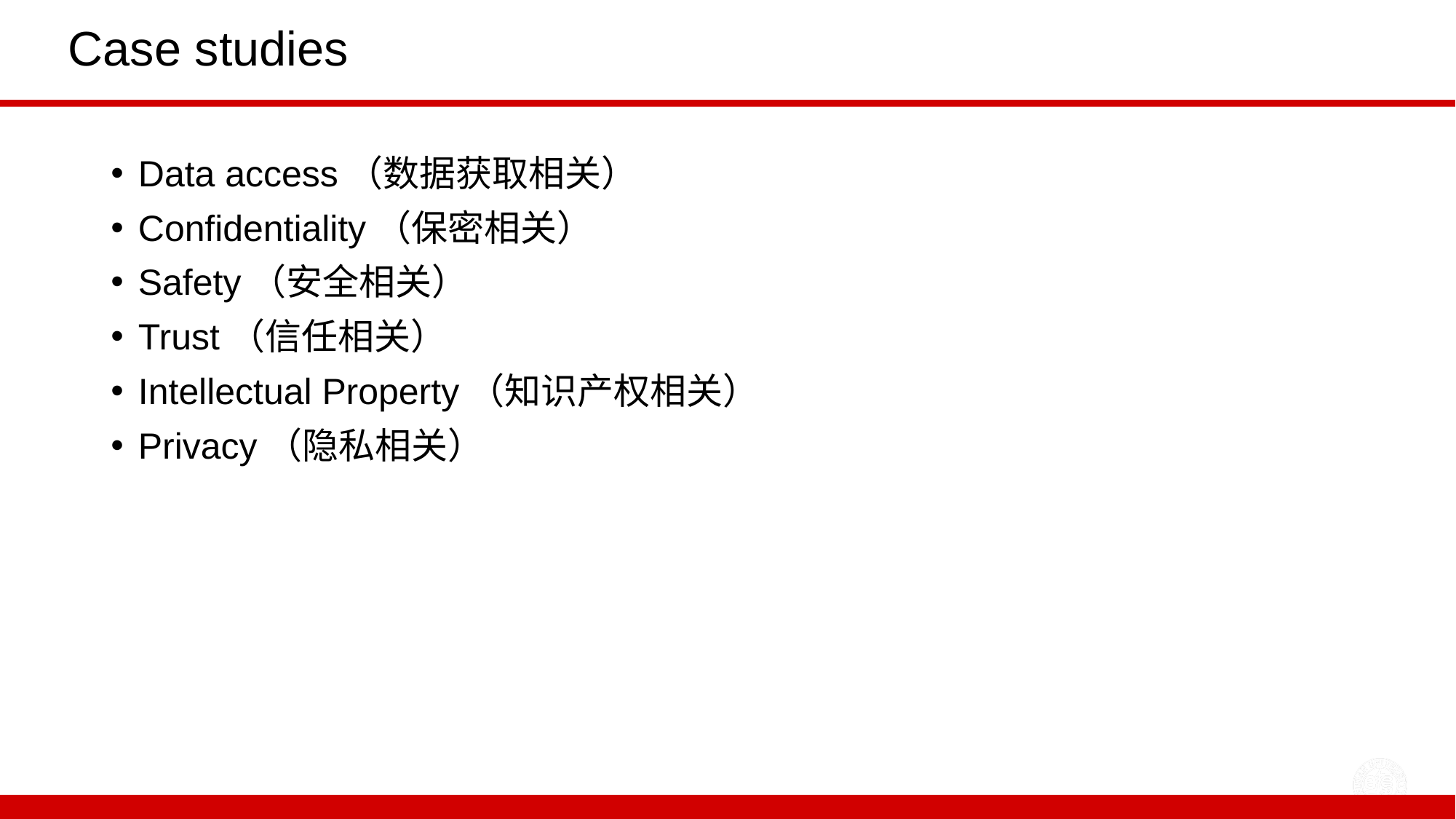

# Case studies
Data access（数据获取相关）
Confidentiality（保密相关）
Safety（安全相关）
Trust（信任相关）
Intellectual Property（知识产权相关）
Privacy（隐私相关）